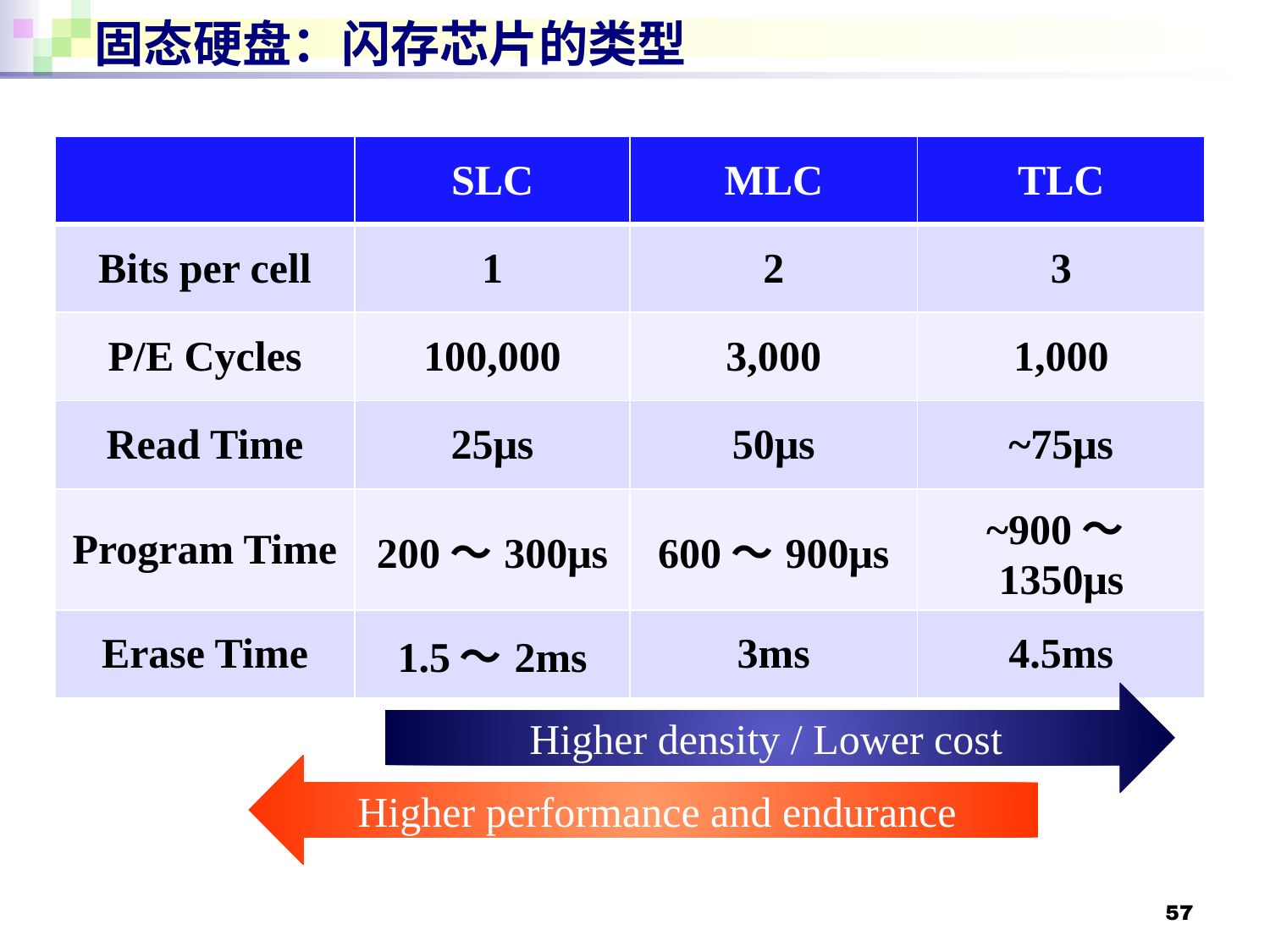

# 固态硬盘：闪存芯片的类型
|  | SLC | MLC | TLC |
| --- | --- | --- | --- |
| Bits per cell | 1 | 2 | 3 |
| P/E Cycles | 100,000 | 3,000 | 1,000 |
| Read Time | 25μs | 50μs | ~75μs |
| Program Time | 200～300μs | 600～900μs | ~900～1350μs |
| Erase Time | 1.5～2ms | 3ms | 4.5ms |
Higher density / Lower cost
Higher performance and endurance
57